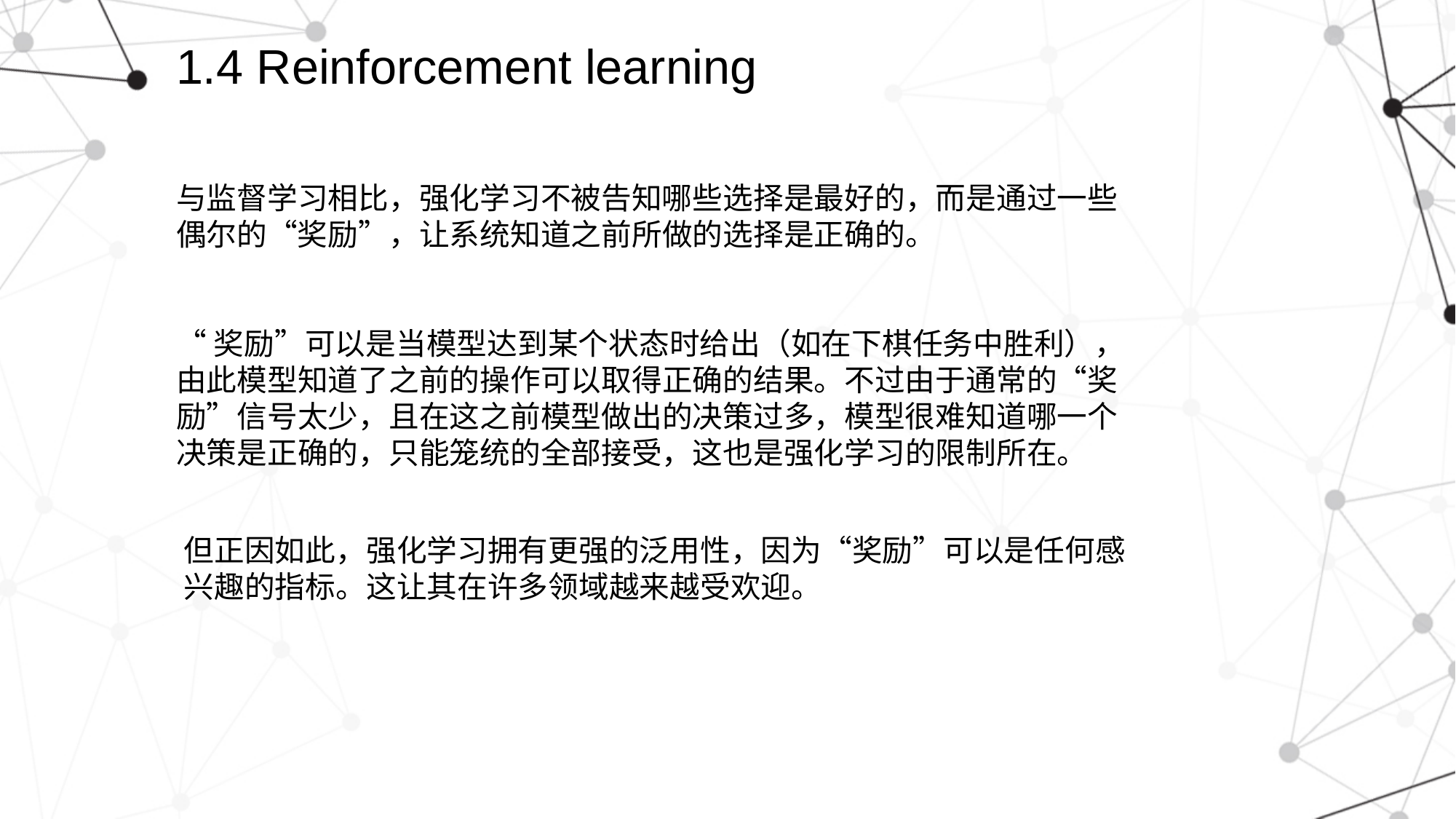

# 1.4 Reinforcement learning
与监督学习相比，强化学习不被告知哪些选择是最好的，而是通过一些偶尔的“奖励”，让系统知道之前所做的选择是正确的。
“奖励”可以是当模型达到某个状态时给出（如在下棋任务中胜利），由此模型知道了之前的操作可以取得正确的结果。不过由于通常的“奖励”信号太少，且在这之前模型做出的决策过多，模型很难知道哪一个决策是正确的，只能笼统的全部接受，这也是强化学习的限制所在。
但正因如此，强化学习拥有更强的泛用性，因为“奖励”可以是任何感兴趣的指标。这让其在许多领域越来越受欢迎。